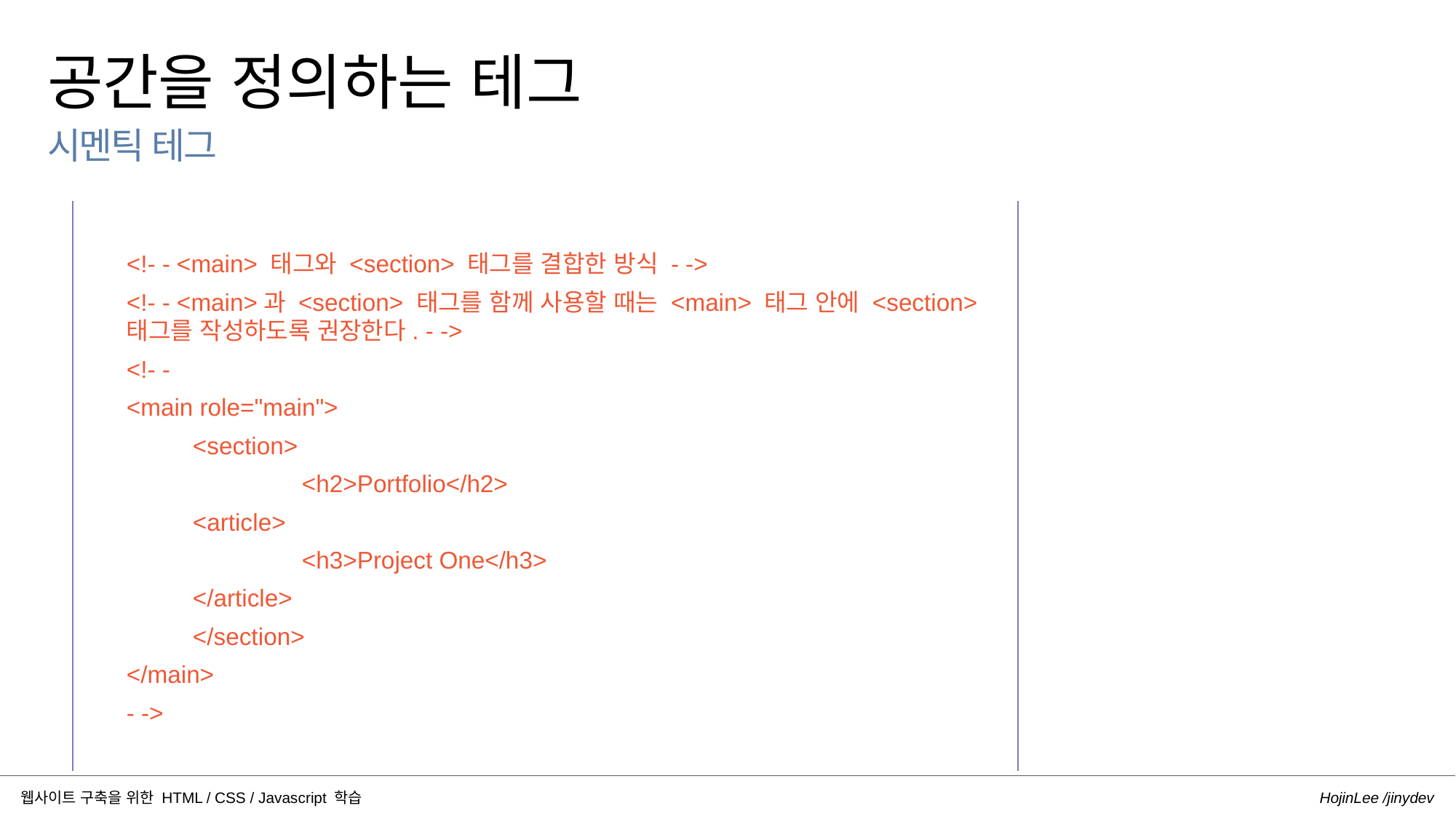

공간을 정의하는 테그
시멘틱 테그

	<!- - <main> 태그와 <section> 태그를 결합한 방식 - ->
	<!- - <main>과 <section> 태그를 함께 사용할 때는 <main> 태그 안에 <section> 	태그를 작성하도록 권장한다. - ->
	<!- -
	<main role="main">
		<section>
			<h2>Portfolio</h2>
		<article>
			<h3>Project One</h3>
		</article>
		</section>
	</main>
	- ->
HojinLee /jinydev
웹사이트 구축을 위한 HTML / CSS / Javascript 학습